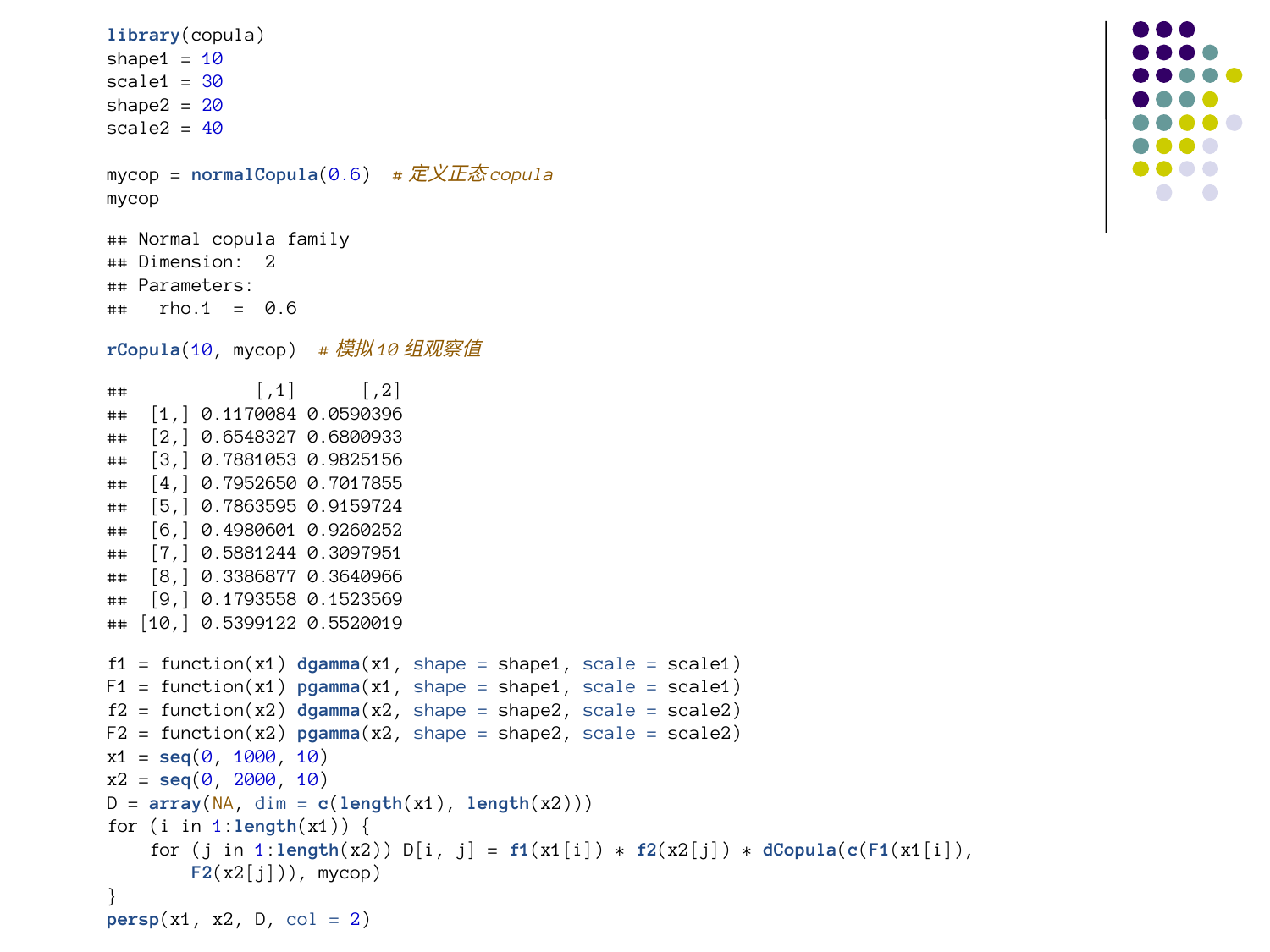

library(copula)
shape1 = 10
scale1 = 30
shape2 = 20
scale2 = 40
mycop = normalCopula(0.6)  #定义正态copula
mycop
## Normal copula family ## Dimension:  2 ## Parameters: ##   rho.1  =  0.6
rCopula(10, mycop)  #模拟10组观察值
##            [,1]      [,2] ##  [1,] 0.1170084 0.0590396 ##  [2,] 0.6548327 0.6800933 ##  [3,] 0.7881053 0.9825156 ##  [4,] 0.7952650 0.7017855 ##  [5,] 0.7863595 0.9159724 ##  [6,] 0.4980601 0.9260252 ##  [7,] 0.5881244 0.3097951 ##  [8,] 0.3386877 0.3640966 ##  [9,] 0.1793558 0.1523569 ## [10,] 0.5399122 0.5520019
f1 = function(x1) dgamma(x1, shape = shape1, scale = scale1)
F1 = function(x1) pgamma(x1, shape = shape1, scale = scale1)
f2 = function(x2) dgamma(x2, shape = shape2, scale = scale2)
F2 = function(x2) pgamma(x2, shape = shape2, scale = scale2)
x1 = seq(0, 1000, 10)
x2 = seq(0, 2000, 10)
D = array(NA, dim = c(length(x1), length(x2)))
for (i in 1:length(x1)) {
    for (j in 1:length(x2)) D[i, j] = f1(x1[i]) * f2(x2[j]) * dCopula(c(F1(x1[i]),
        F2(x2[j])), mycop)
}
persp(x1, x2, D, col = 2)